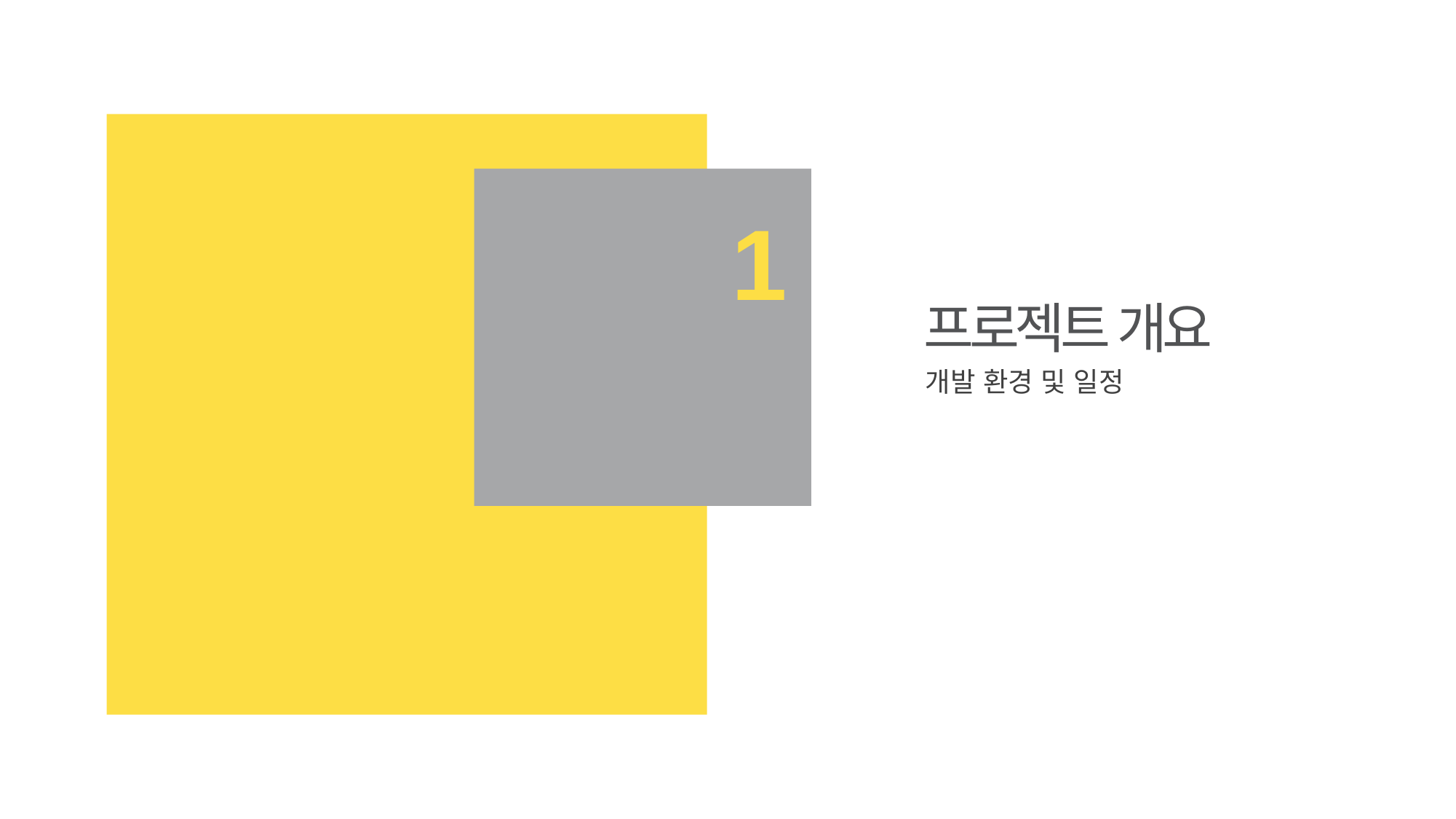

1
프로젝트 개요
개발 환경 및 일정